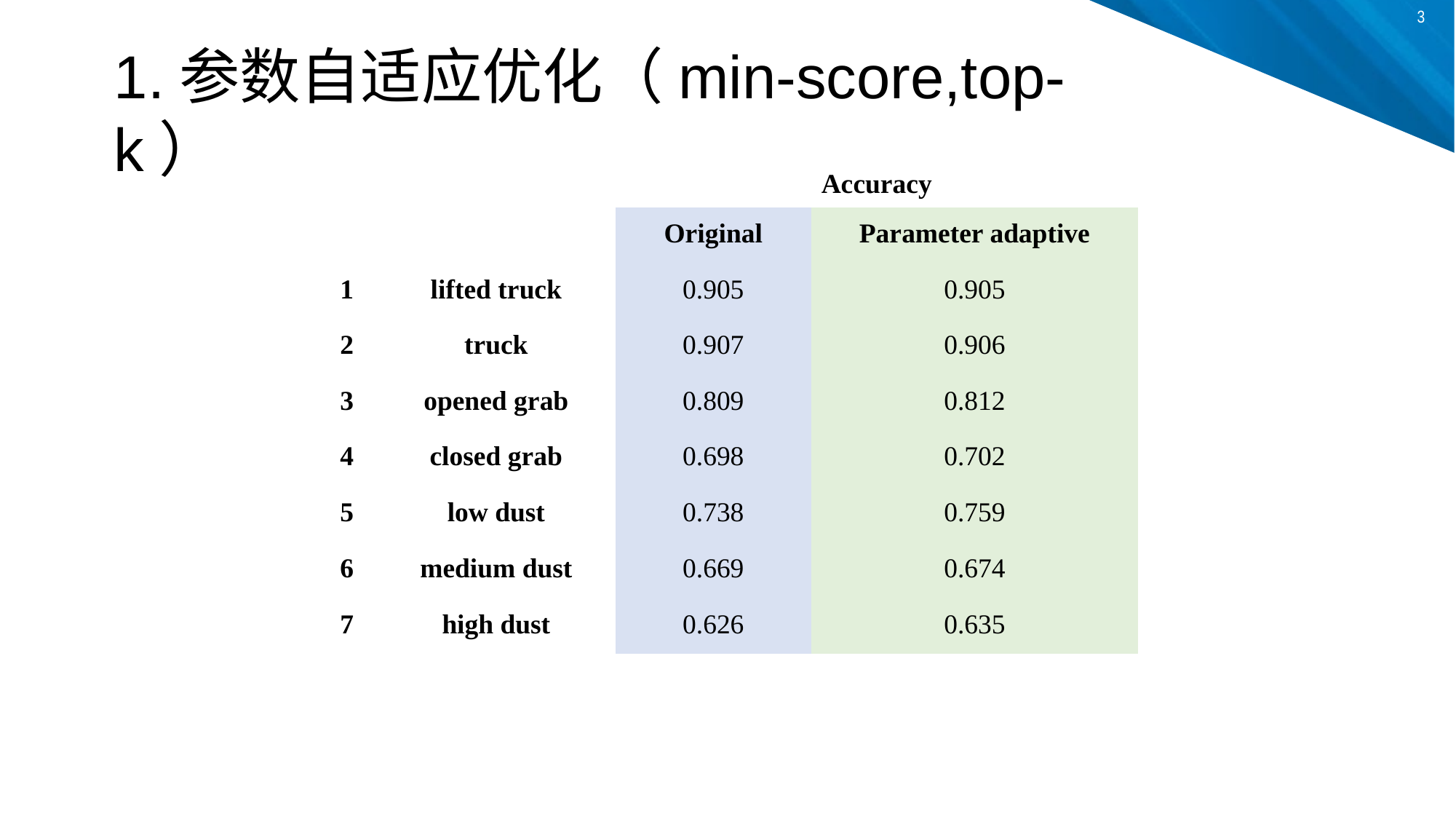

1.参数自适应优化（min-score,top-k）
|  |  | Accuracy |  |
| --- | --- | --- | --- |
|  |  | Original | Parameter adaptive |
| 1 | lifted truck | 0.905 | 0.905 |
| 2 | truck | 0.907 | 0.906 |
| 3 | opened grab | 0.809 | 0.812 |
| 4 | closed grab | 0.698 | 0.702 |
| 5 | low dust | 0.738 | 0.759 |
| 6 | medium dust | 0.669 | 0.674 |
| 7 | high dust | 0.626 | 0.635 |